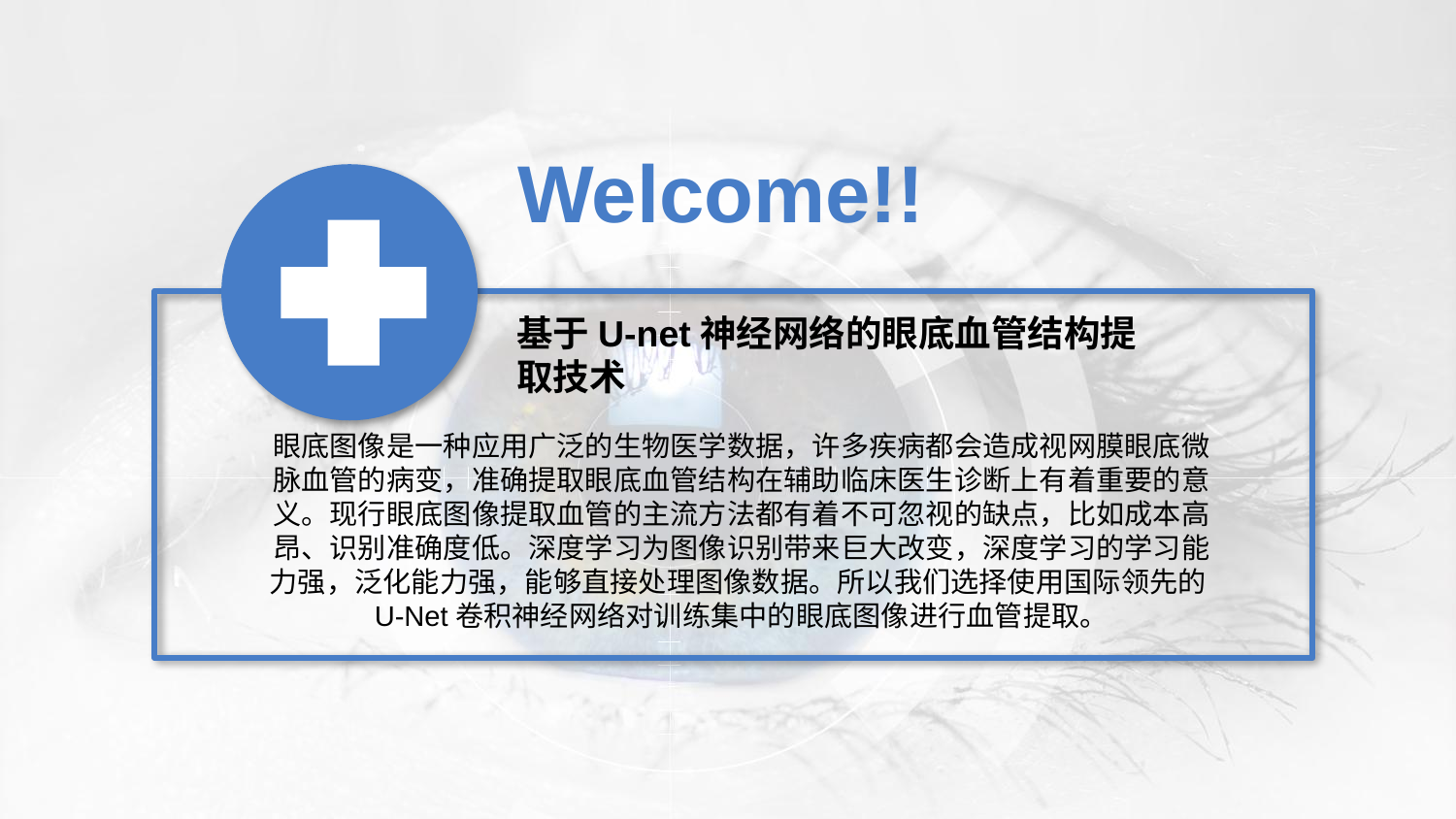

# Welcome!!

基于U-net神经网络的眼底血管结构提取技术
眼底图像是一种应用广泛的生物医学数据，许多疾病都会造成视网膜眼底微脉血管的病变，准确提取眼底血管结构在辅助临床医生诊断上有着重要的意义。现行眼底图像提取血管的主流方法都有着不可忽视的缺点，比如成本高昂、识别准确度低。深度学习为图像识别带来巨大改变，深度学习的学习能力强，泛化能力强，能够直接处理图像数据。所以我们选择使用国际领先的U-Net卷积神经网络对训练集中的眼底图像进行血管提取。